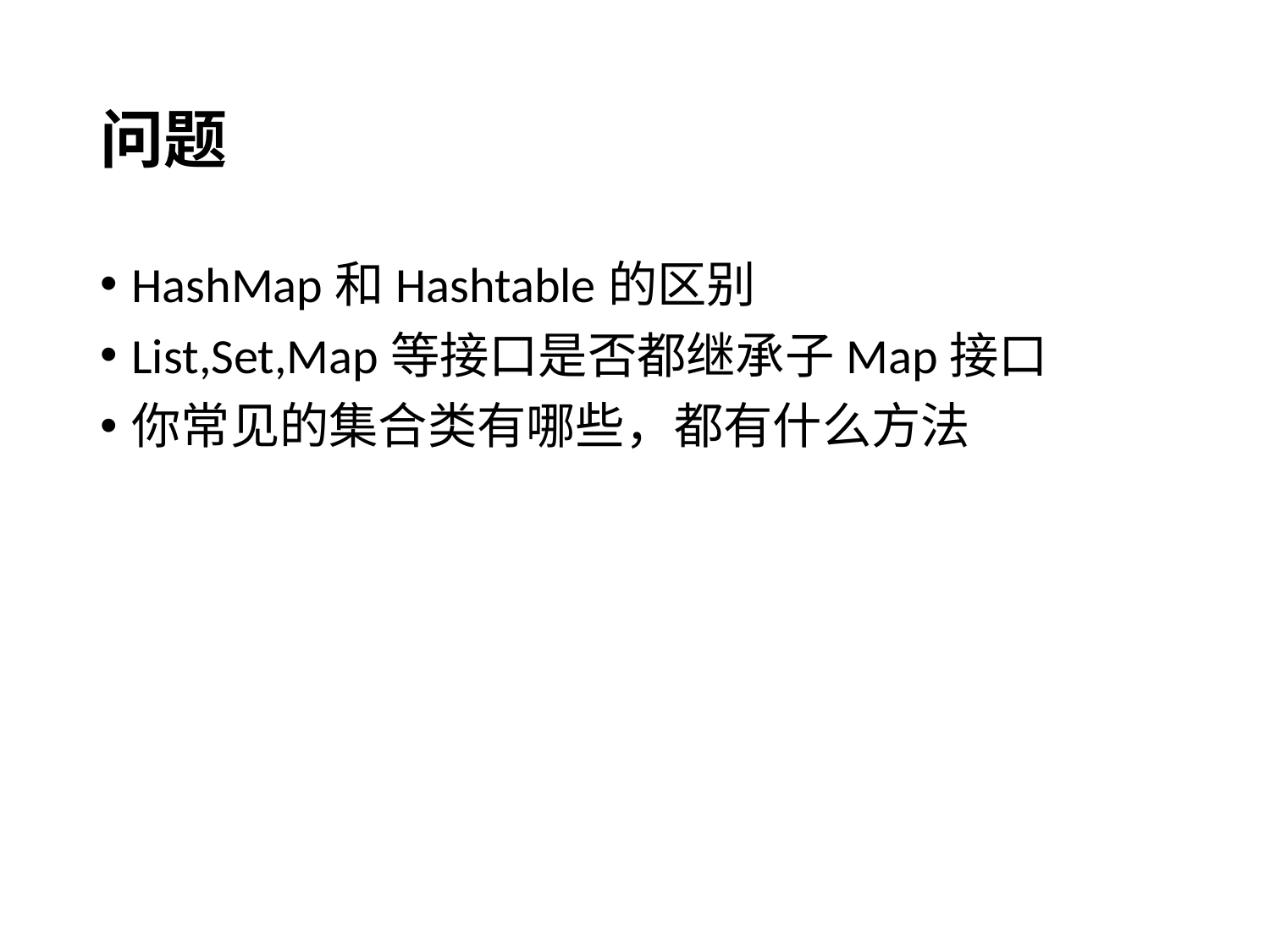

# 问题
HashMap和Hashtable的区别
List,Set,Map等接口是否都继承子Map接口
你常见的集合类有哪些，都有什么方法